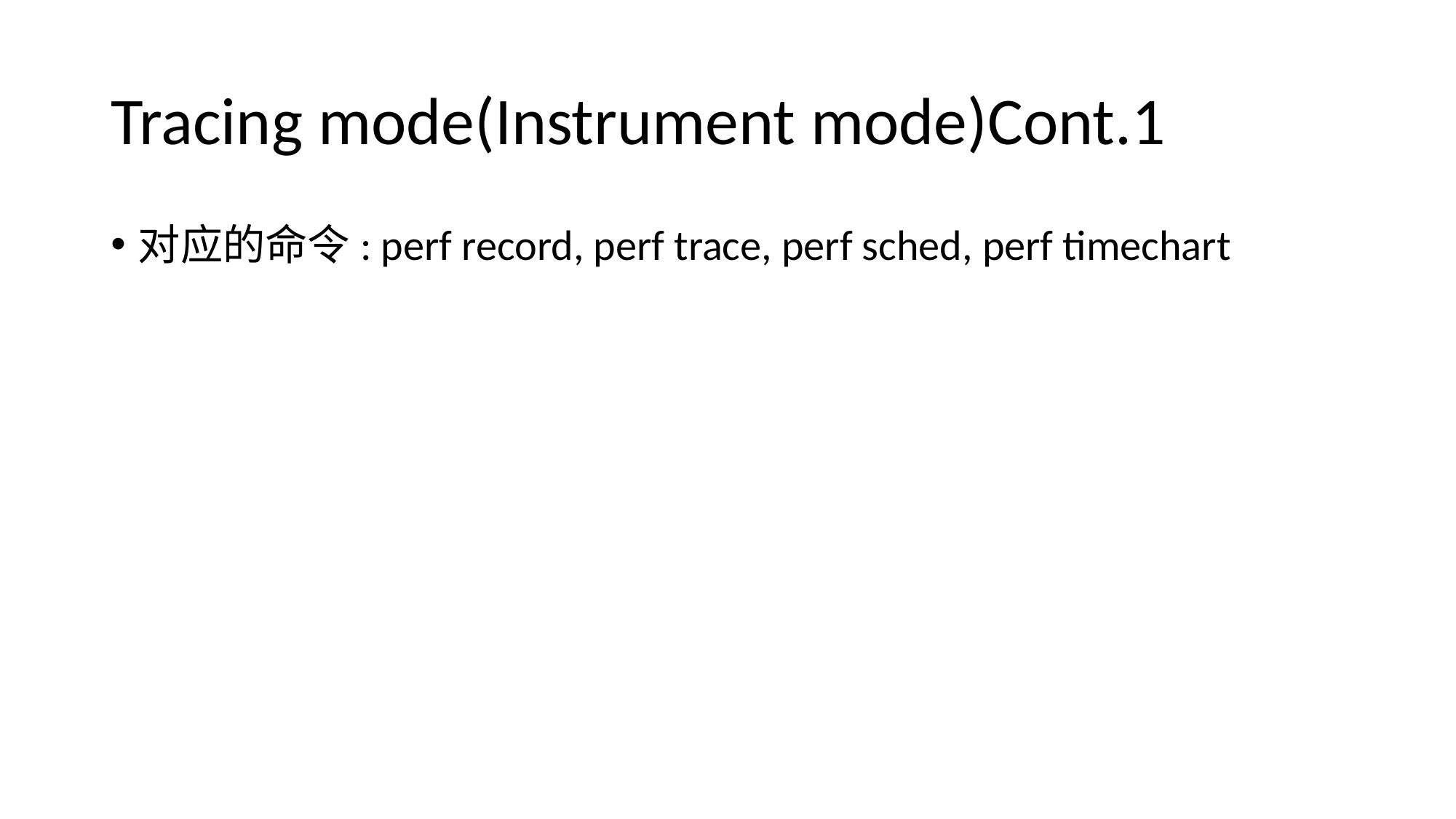

# Tracing mode(Instrument mode)Cont.1
对应的命令: perf record, perf trace, perf sched, perf timechart